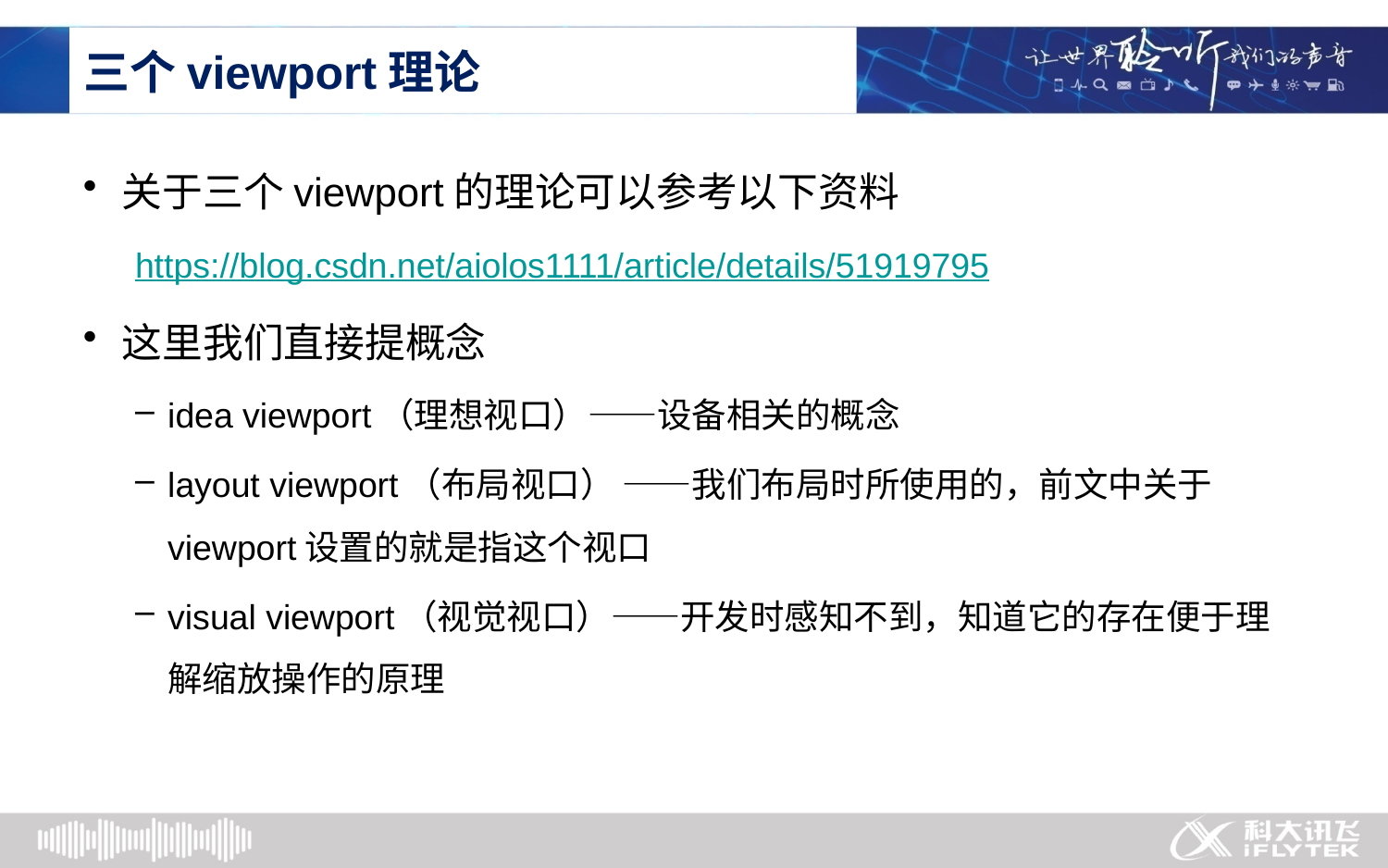

# 三个viewport理论
关于三个viewport的理论可以参考以下资料
https://blog.csdn.net/aiolos1111/article/details/51919795
这里我们直接提概念
idea viewport（理想视口）——设备相关的概念
layout viewport（布局视口） ——我们布局时所使用的，前文中关于viewport设置的就是指这个视口
visual viewport（视觉视口）——开发时感知不到，知道它的存在便于理解缩放操作的原理